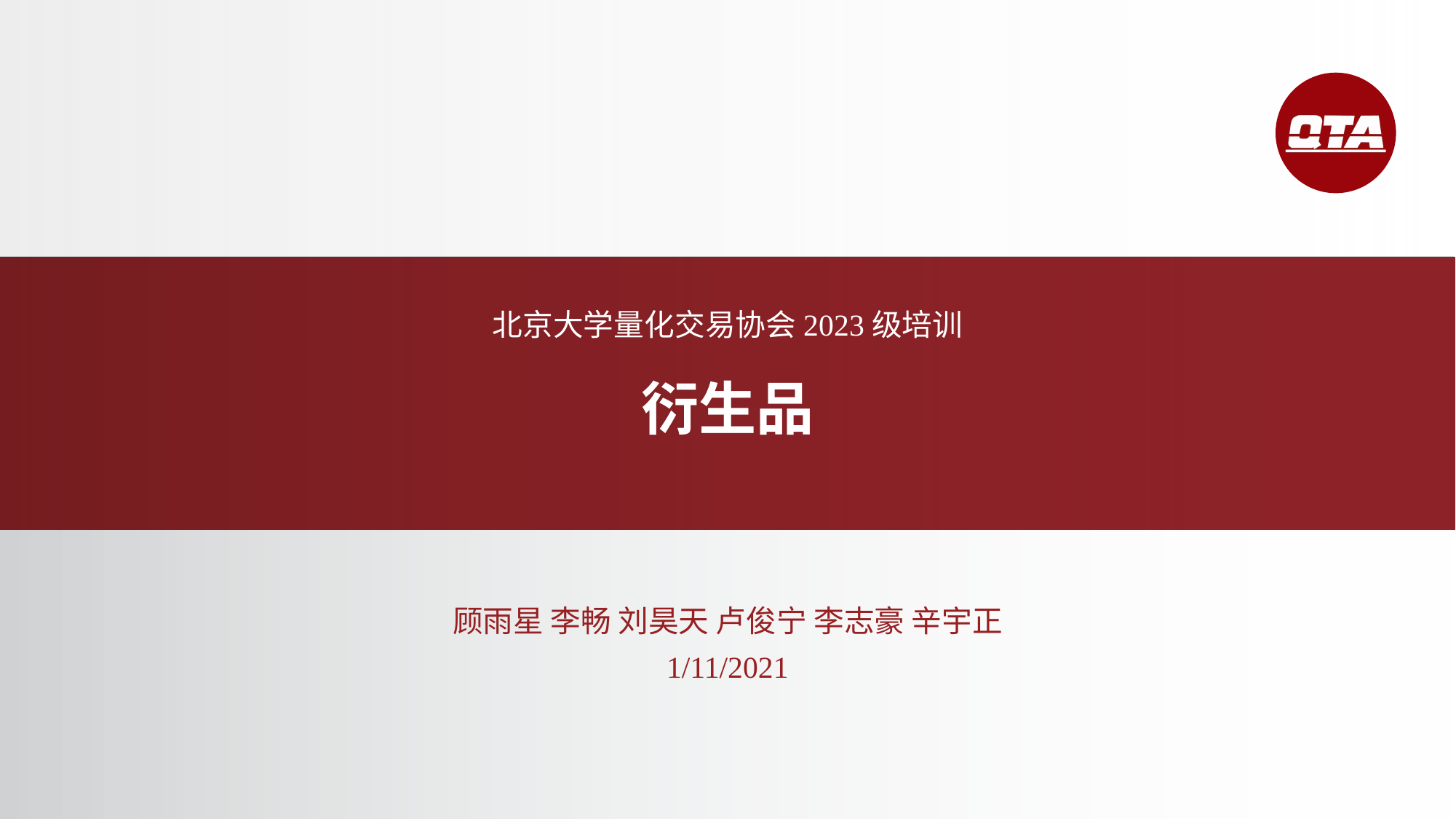

北京大学量化交易协会2023级培训
衍生品
顾雨星 李畅 刘昊天 卢俊宁 李志豪 辛宇正
1/11/2021